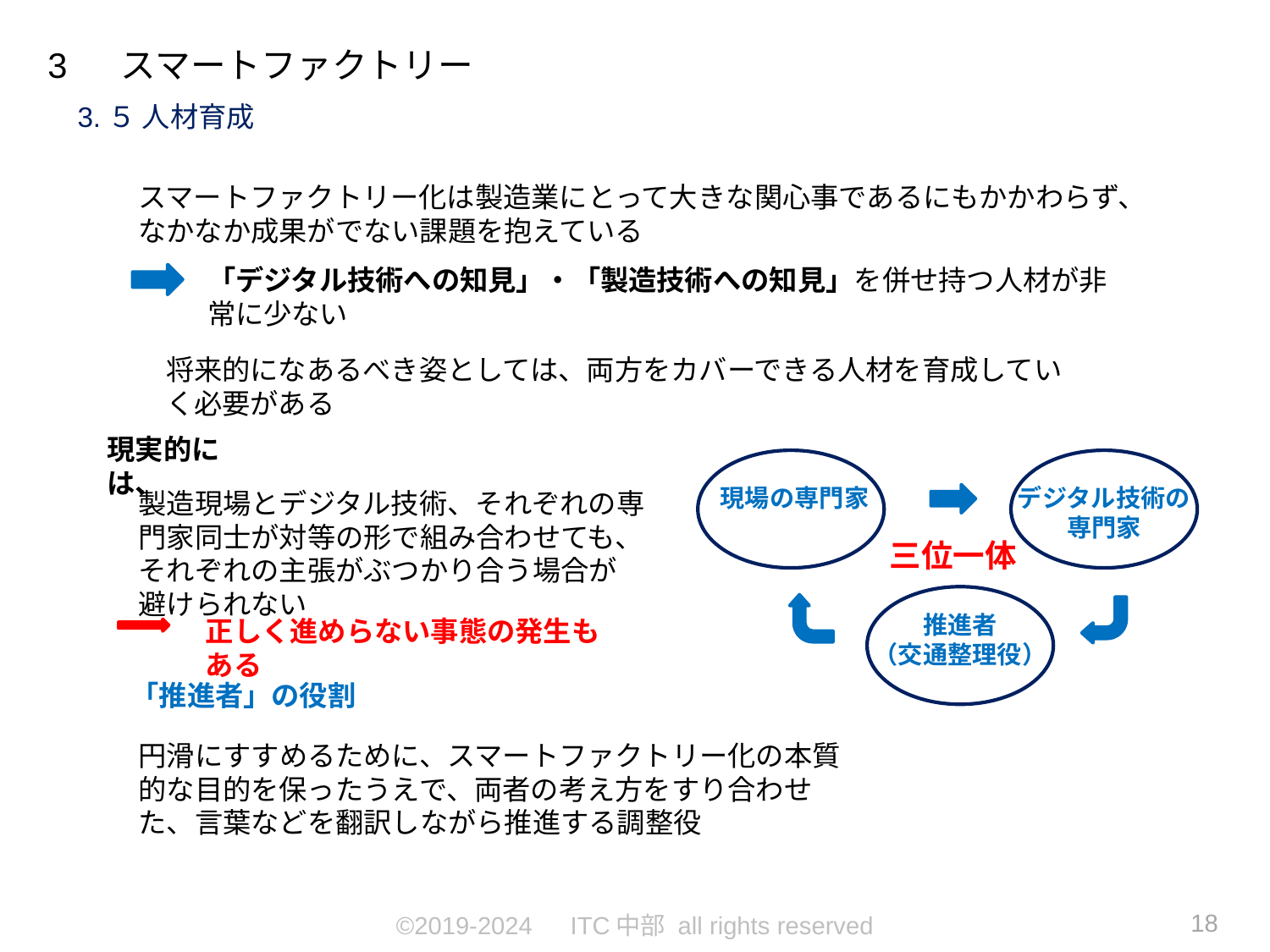

3 　スマートファクトリー
3.５ 人材育成
スマートファクトリー化は製造業にとって大きな関心事であるにもかかわらず、
なかなか成果がでない課題を抱えている
「デジタル技術への知見」・「製造技術への知見」を併せ持つ人材が非常に少ない

将来的になあるべき姿としては、両方をカバーできる人材を育成していく必要がある
現実的には、

現場の専門家
デジタル技術の
専門家

三位一体

推進者
（交通整理役）
製造現場とデジタル技術、それぞれの専門家同士が対等の形で組み合わせても、それぞれの主張がぶつかり合う場合が避けられない
正しく進めらない事態の発生もある

「推進者」の役割
円滑にすすめるために、スマートファクトリー化の本質的な目的を保ったうえで、両者の考え方をすり合わせた、言葉などを翻訳しながら推進する調整役